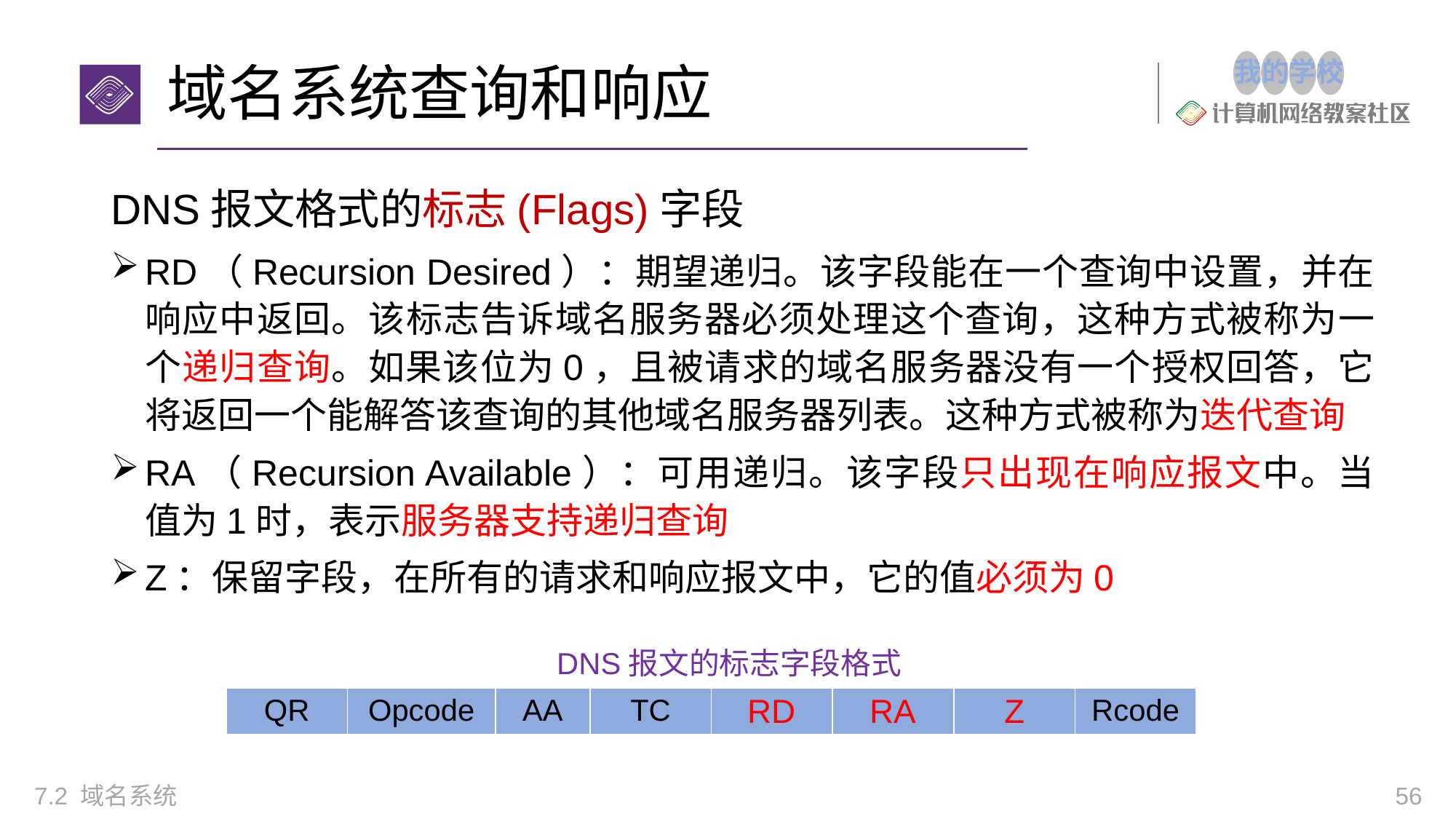

# 域名系统查询和响应
DNS报文格式的标志(Flags)字段
RD（Recursion Desired）：期望递归。该字段能在一个查询中设置，并在响应中返回。该标志告诉域名服务器必须处理这个查询，这种方式被称为一个递归查询。如果该位为0，且被请求的域名服务器没有一个授权回答，它将返回一个能解答该查询的其他域名服务器列表。这种方式被称为迭代查询
RA（Recursion Available）：可用递归。该字段只出现在响应报文中。当值为1时，表示服务器支持递归查询
Z：保留字段，在所有的请求和响应报文中，它的值必须为0

DNS报文的标志字段格式
| QR | Opcode | AA | TC | RD | RA | Z | Rcode |
| --- | --- | --- | --- | --- | --- | --- | --- |
7.2 域名系统
56